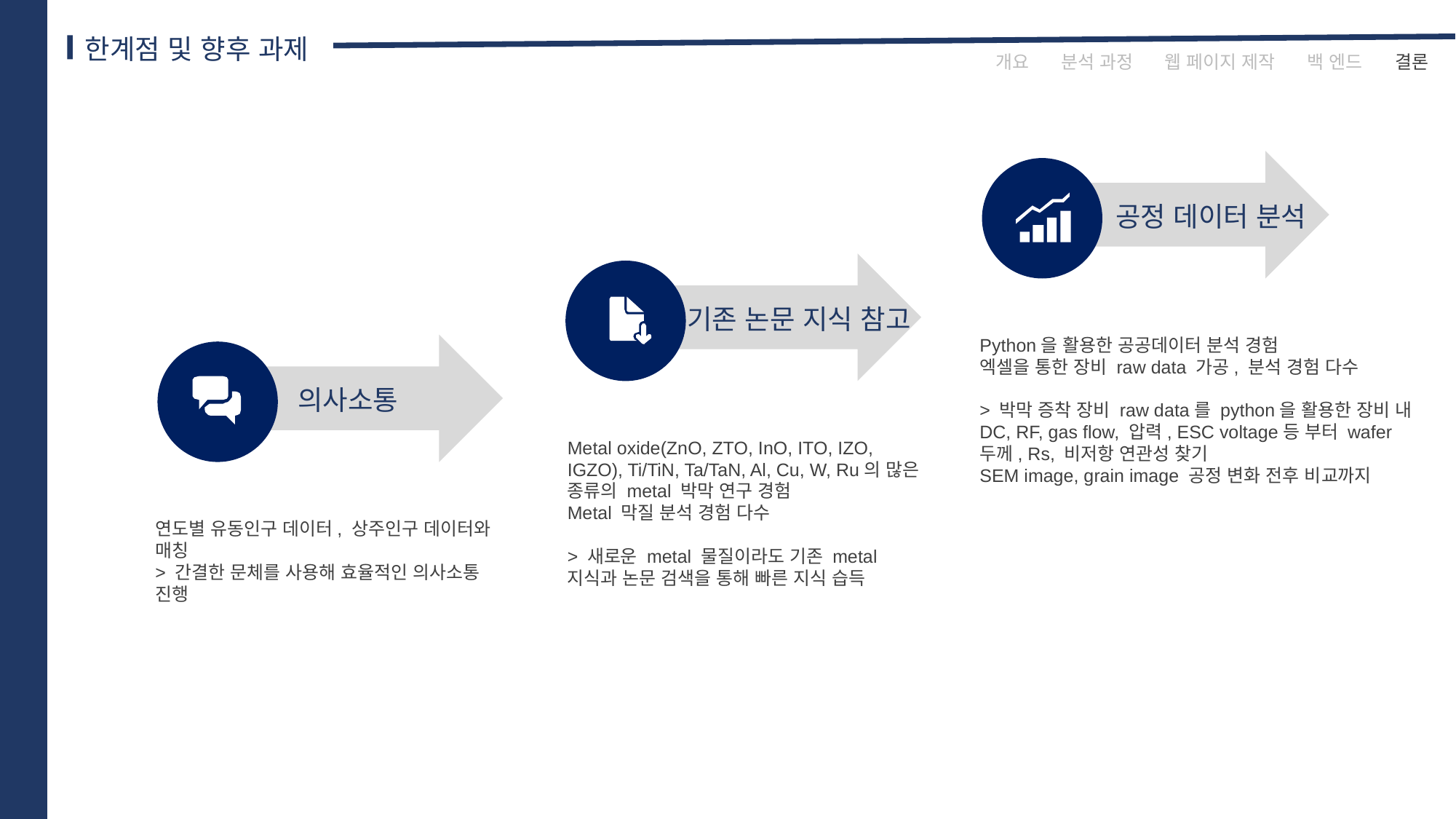

한계점 및 향후 과제

개요
분석 과정
웹 페이지 제작
백 엔드
결론

공정 데이터 분석

기존 논문 지식 참고

Python을 활용한 공공데이터 분석 경험
엑셀을 통한 장비 raw data 가공, 분석 경험 다수

> 박막 증착 장비 raw data를 python을 활용한 장비 내 DC, RF, gas flow, 압력, ESC voltage등 부터 wafer 두께, Rs, 비저항 연관성 찾기
SEM image, grain image 공정 변화 전후 비교까지

의사소통
Metal oxide(ZnO, ZTO, InO, ITO, IZO, IGZO), Ti/TiN, Ta/TaN, Al, Cu, W, Ru의 많은 종류의 metal 박막 연구 경험
Metal 막질 분석 경험 다수

> 새로운 metal 물질이라도 기존 metal 지식과 논문 검색을 통해 빠른 지식 습득
연도별 유동인구 데이터, 상주인구 데이터와 매칭
> 간결한 문체를 사용해 효율적인 의사소통 진행